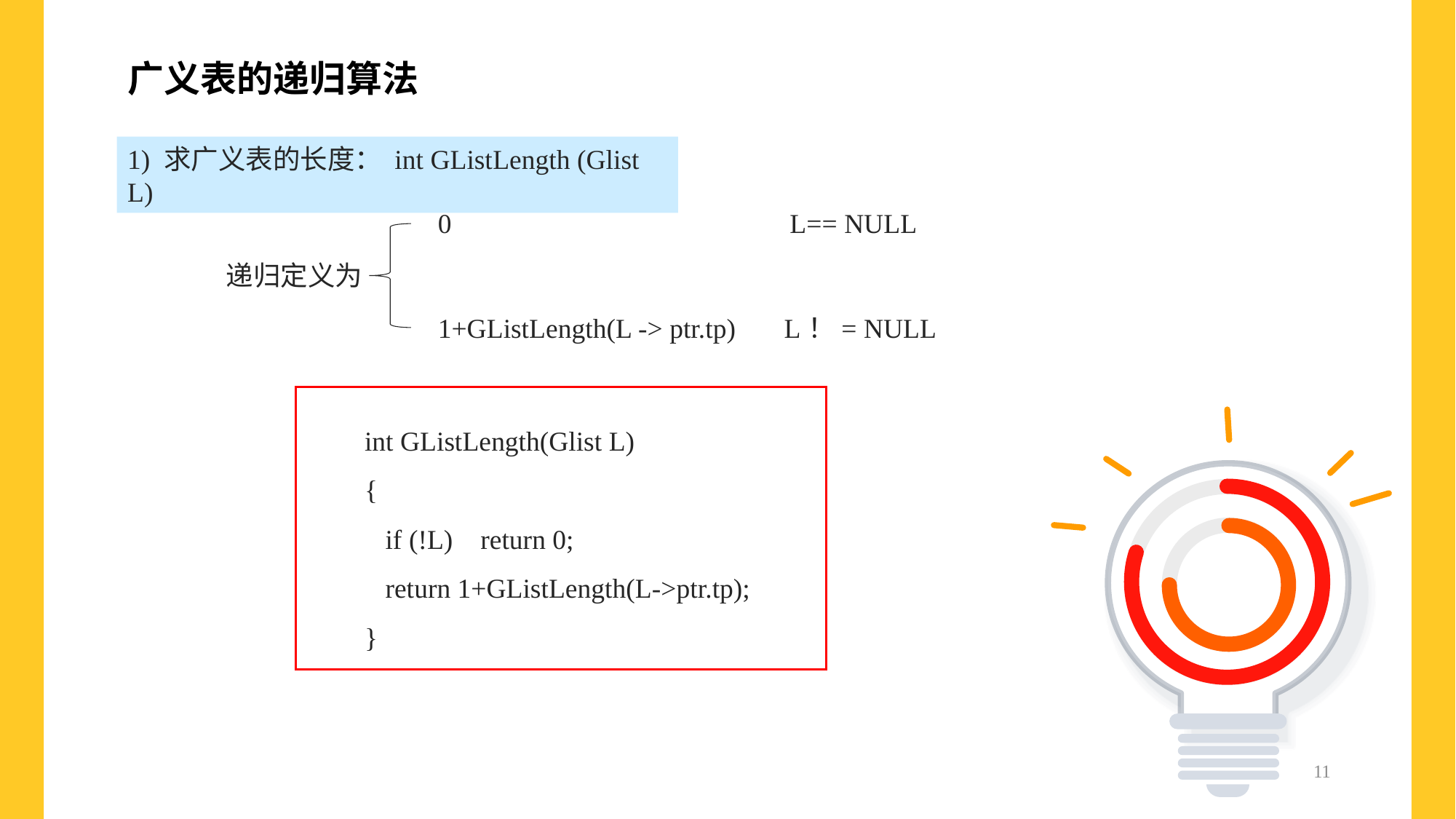

广义表的递归算法
1) 求广义表的长度： int GListLength (Glist L)
0                                                 L== NULL

递归定义为
1+GListLength(L -> ptr.tp)       L！= NULL

int GListLength(Glist L)
{
   if (!L)    return 0;
   return 1+GListLength(L->ptr.tp);
}

11